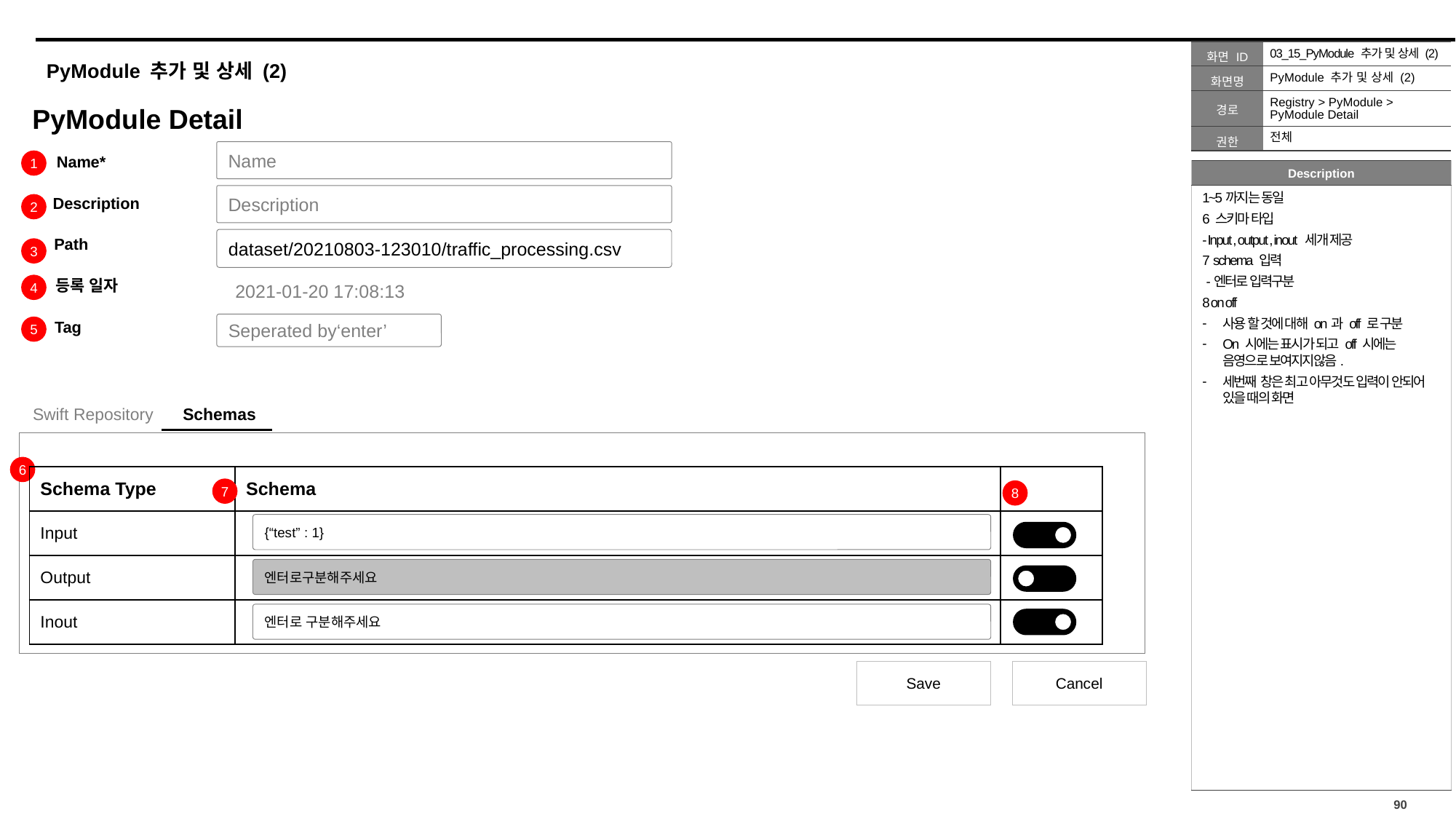

03_15_PyModule 추가 및 상세 (2)
# PyModule 추가 및 상세 (2)
PyModule 추가 및 상세 (2)
Registry > PyModule > PyModule Detail
PyModule Detail
전체
Name
Name*
1
1~5까지는 동일
6 스키마 타입
- Input , output , inout  세개 제공
7  schema 입력
 -엔터로 입력구분
8 on off
사용 할 것에 대해 on과 off 로 구분
On 시에는 표시가 되고 off 시에는 음영으로 보여지지않음.
세번째  창은 최고 아무것도 입력이 안되어 있을 때의 화면

Description
Description
2
Path
dataset/20210803-123010/traffic_processing.csv
3
등록 일자
2021-01-20 17:08:13
4
Tag
Seperated by‘enter’
5
Swift Repository
Schemas

6
| Schema Type | Schema |  |
| --- | --- | --- |
| Input |  |  |
| Output |  |  |
| Inout |  |  |
7
8
{“test” : 1}

엔터로구분해주세요

엔터로 구분해주세요

Save
Cancel